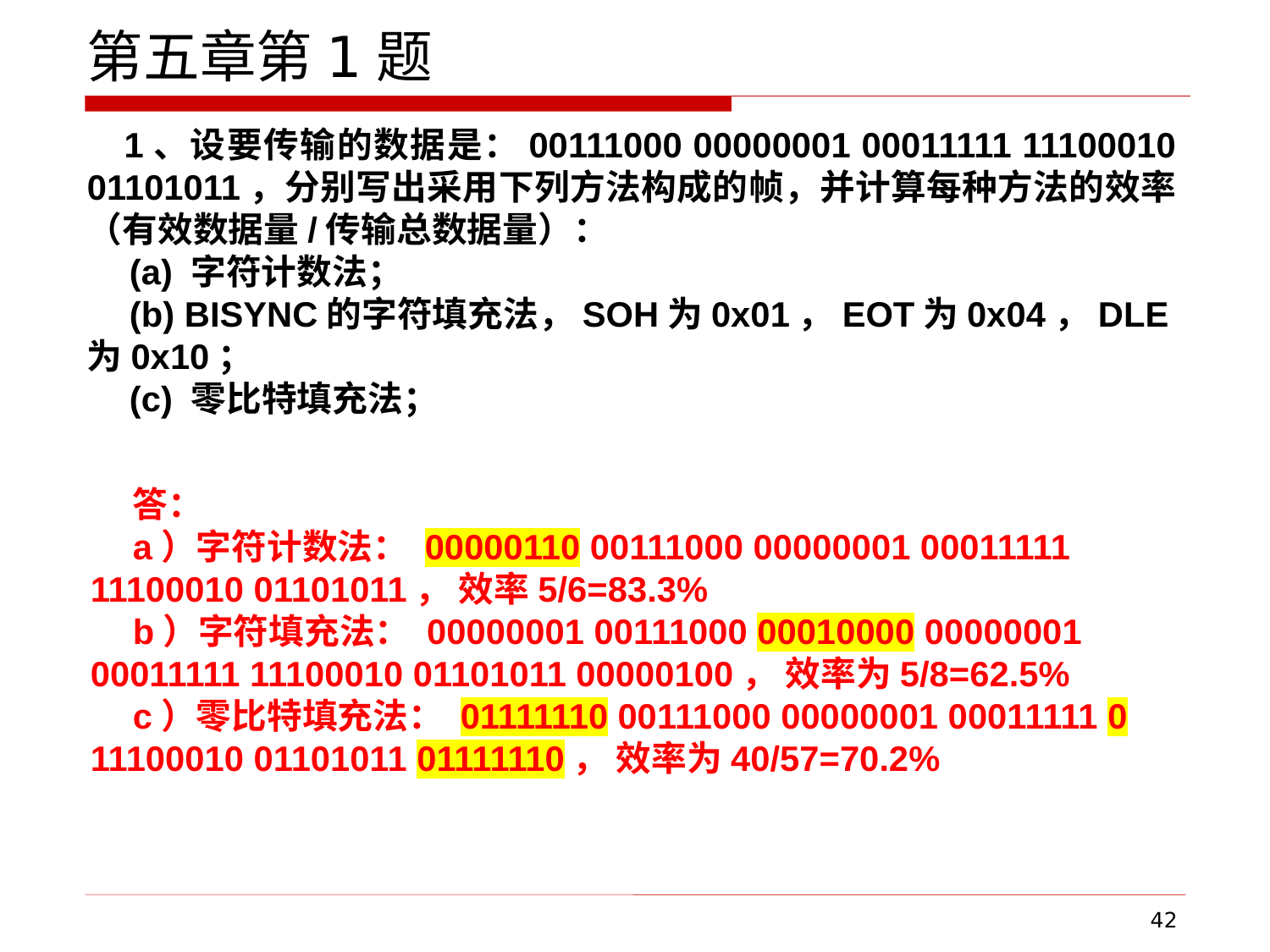

第五章第1题
1、设要传输的数据是：00111000 00000001 00011111 11100010 01101011，分别写出采用下列方法构成的帧，并计算每种方法的效率（有效数据量/传输总数据量）：
(a) 字符计数法；
(b) BISYNC的字符填充法，SOH为0x01，EOT为0x04，DLE为0x10；
(c) 零比特填充法；
答：
a）字符计数法： 00000110 00111000 00000001 00011111 11100010 01101011， 效率5/6=83.3%
b）字符填充法： 00000001 00111000 00010000 00000001 00011111 11100010 01101011 00000100， 效率为5/8=62.5%
c）零比特填充法： 01111110 00111000 00000001 00011111 0 11100010 01101011 01111110， 效率为40/57=70.2%
42